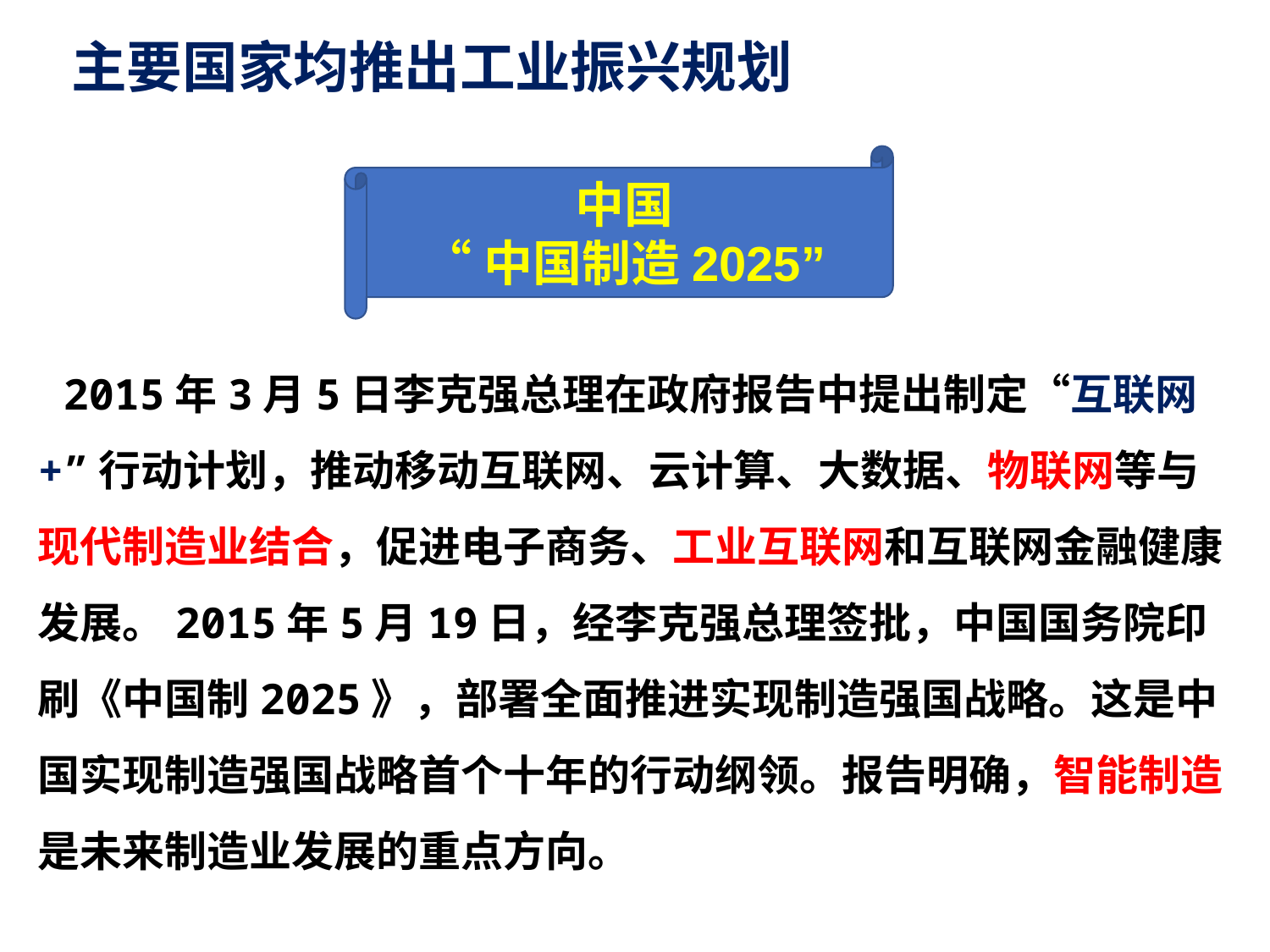

主要国家均推出工业振兴规划
中国
“中国制造2025”
 2015年3月5日李克强总理在政府报告中提出制定“互联网+”行动计划，推动移动互联网、云计算、大数据、物联网等与现代制造业结合，促进电子商务、工业互联网和互联网金融健康发展。2015年5月19日，经李克强总理签批，中国国务院印刷《中国制2025》，部署全面推进实现制造强国战略。这是中国实现制造强国战略首个十年的行动纲领。报告明确，智能制造是未来制造业发展的重点方向。